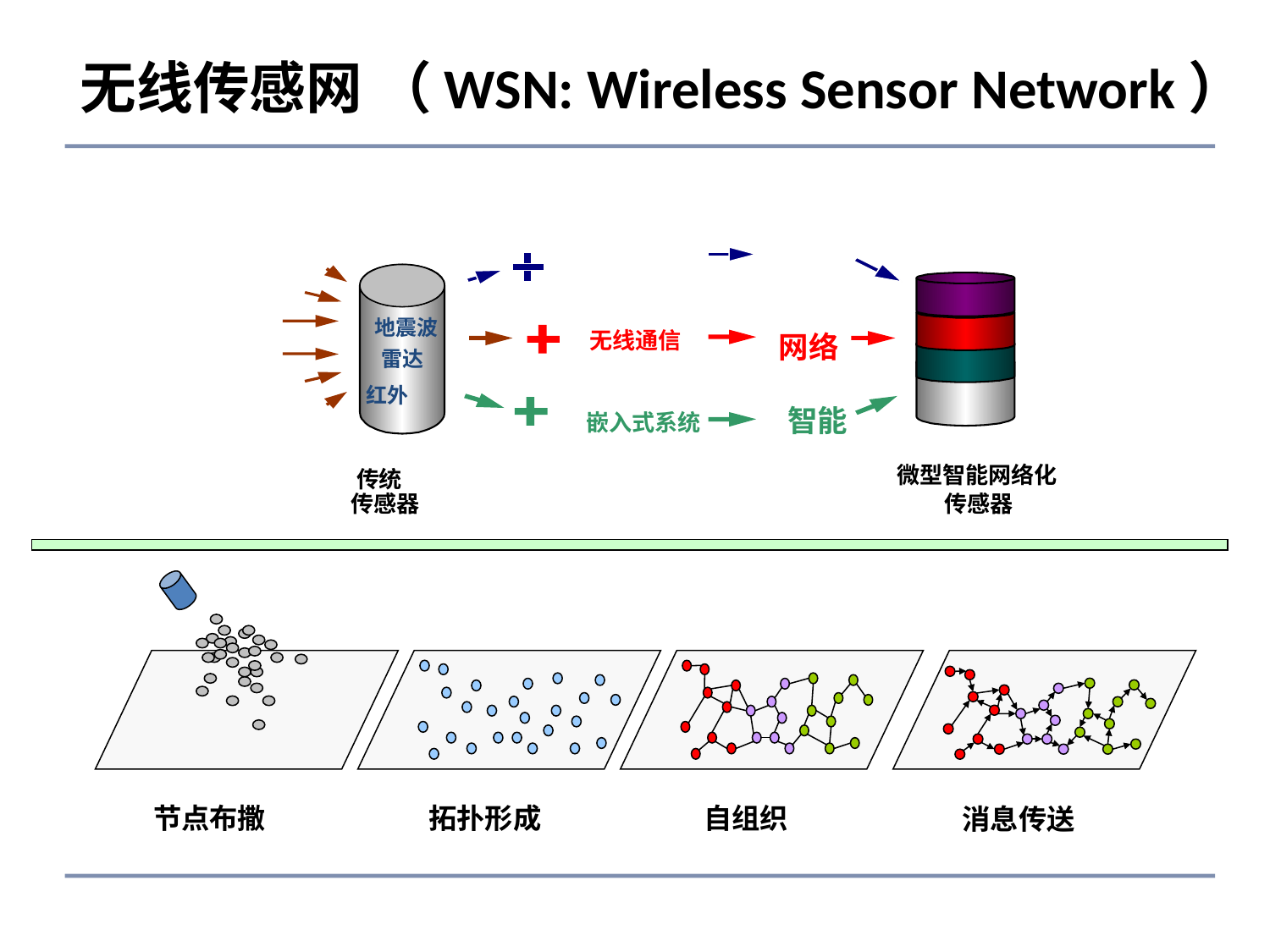

# 无线传感网 （WSN: Wireless Sensor Network）

微型

温度
微机电系统

湿度

压力

地震波

无线通信

网络

雷达

光强度

红外
速度

智能

嵌入式系统

化学成分

微型智能网络化

传统

传感器
传感器

节点布撒
拓扑形成
自组织
     消息传送